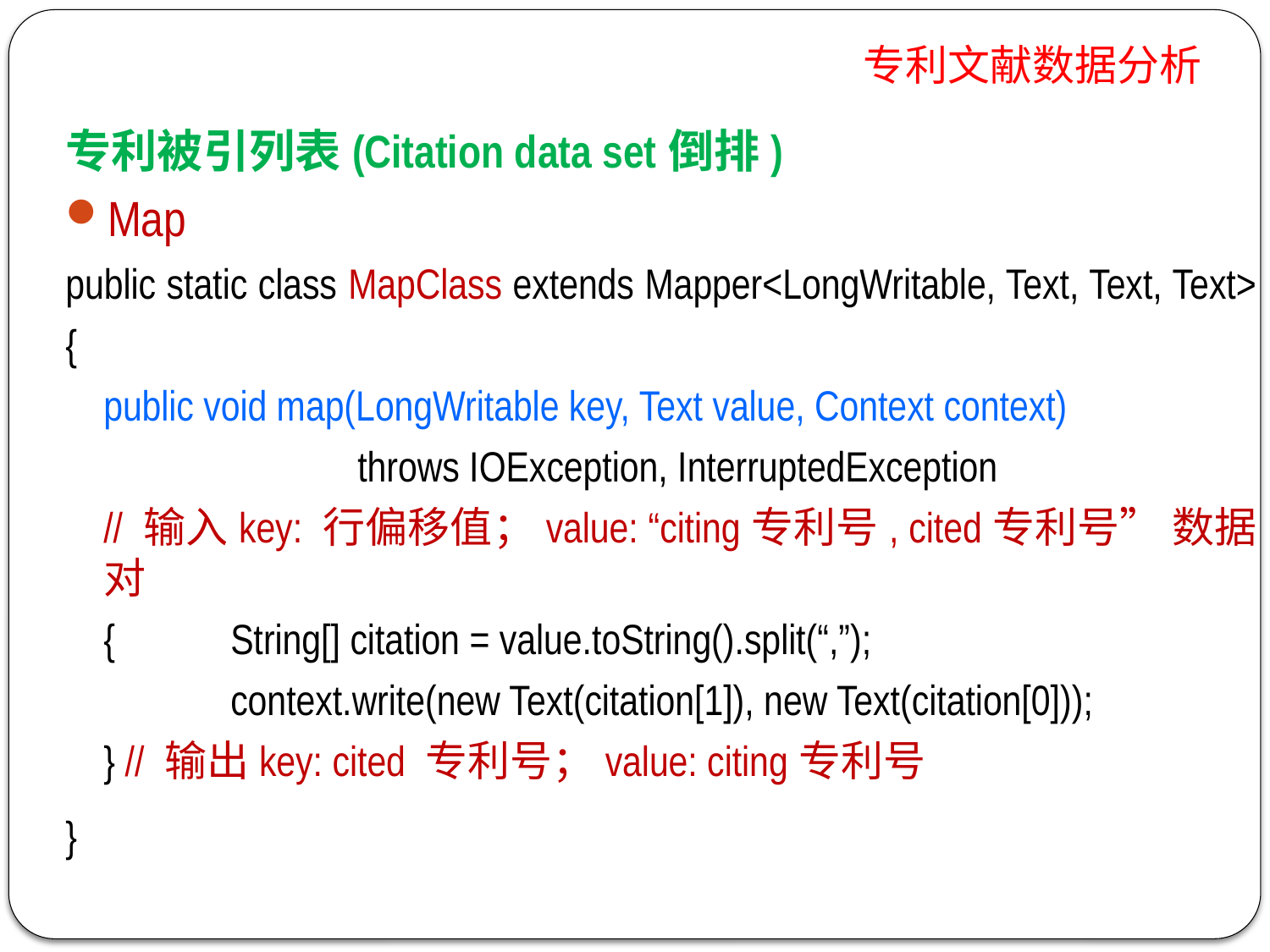

# 专利文献数据分析
专利被引列表(Citation data set倒排)
Map
public static class MapClass extends Mapper<LongWritable, Text, Text, Text>
{
	public void map(LongWritable key, Text value, Context context)
			throws IOException, InterruptedException
	// 输入key: 行偏移值；value: “citing专利号, cited专利号” 数据对
	{	String[] citation = value.toString().split(“,”);
		context.write(new Text(citation[1]), new Text(citation[0]));
	} // 输出key: cited 专利号；value: citing专利号
}